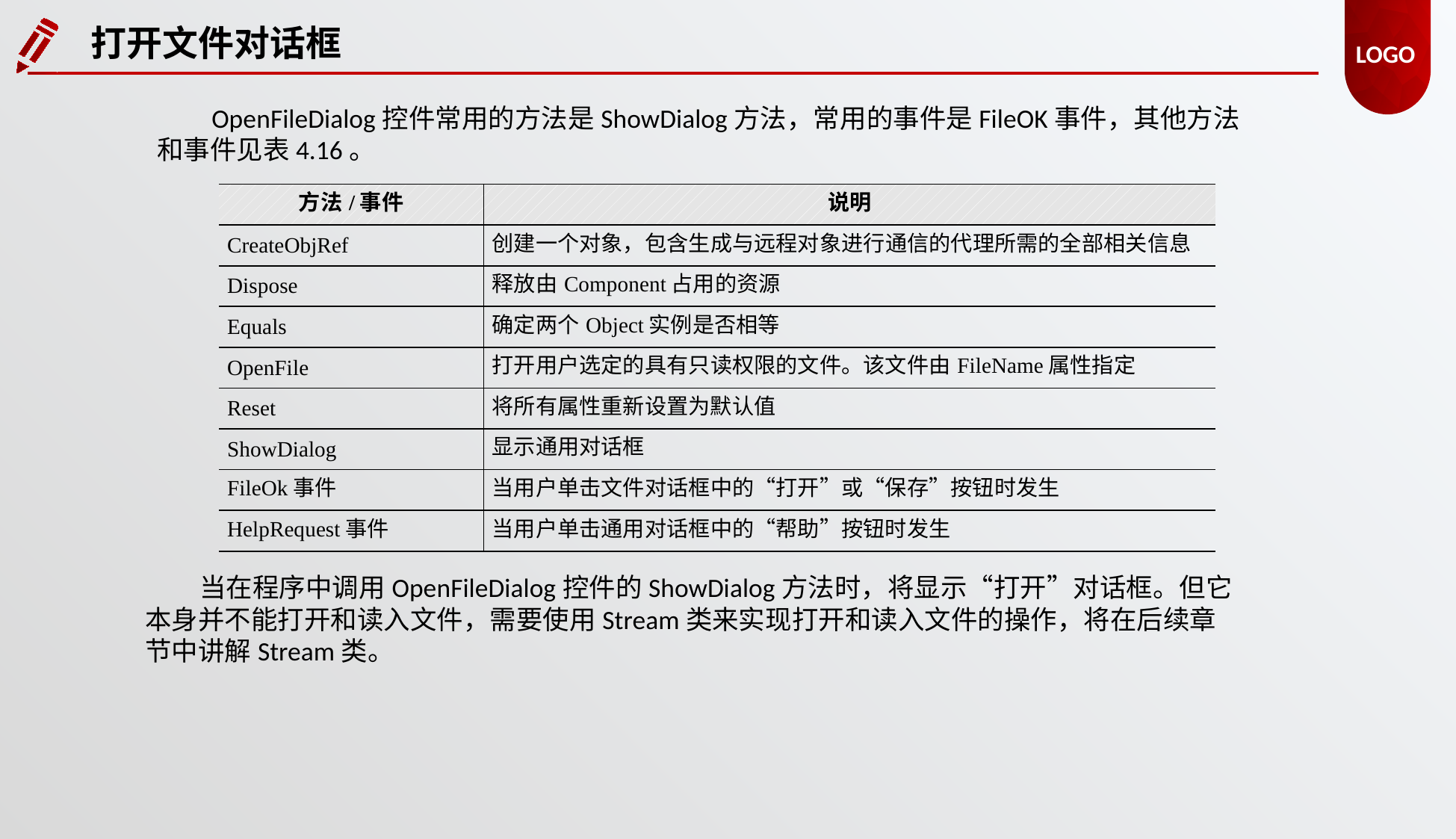

打开文件对话框
OpenFileDialog控件常用的方法是ShowDialog方法，常用的事件是FileOK事件，其他方法和事件见表4.16。
| 方法/事件 | 说明 |
| --- | --- |
| CreateObjRef | 创建一个对象，包含生成与远程对象进行通信的代理所需的全部相关信息 |
| Dispose | 释放由Component占用的资源 |
| Equals | 确定两个Object实例是否相等 |
| OpenFile | 打开用户选定的具有只读权限的文件。该文件由FileName属性指定 |
| Reset | 将所有属性重新设置为默认值 |
| ShowDialog | 显示通用对话框 |
| FileOk事件 | 当用户单击文件对话框中的“打开”或“保存”按钮时发生 |
| HelpRequest事件 | 当用户单击通用对话框中的“帮助”按钮时发生 |
当在程序中调用OpenFileDialog控件的ShowDialog方法时，将显示“打开”对话框。但它本身并不能打开和读入文件，需要使用Stream类来实现打开和读入文件的操作，将在后续章节中讲解Stream类。